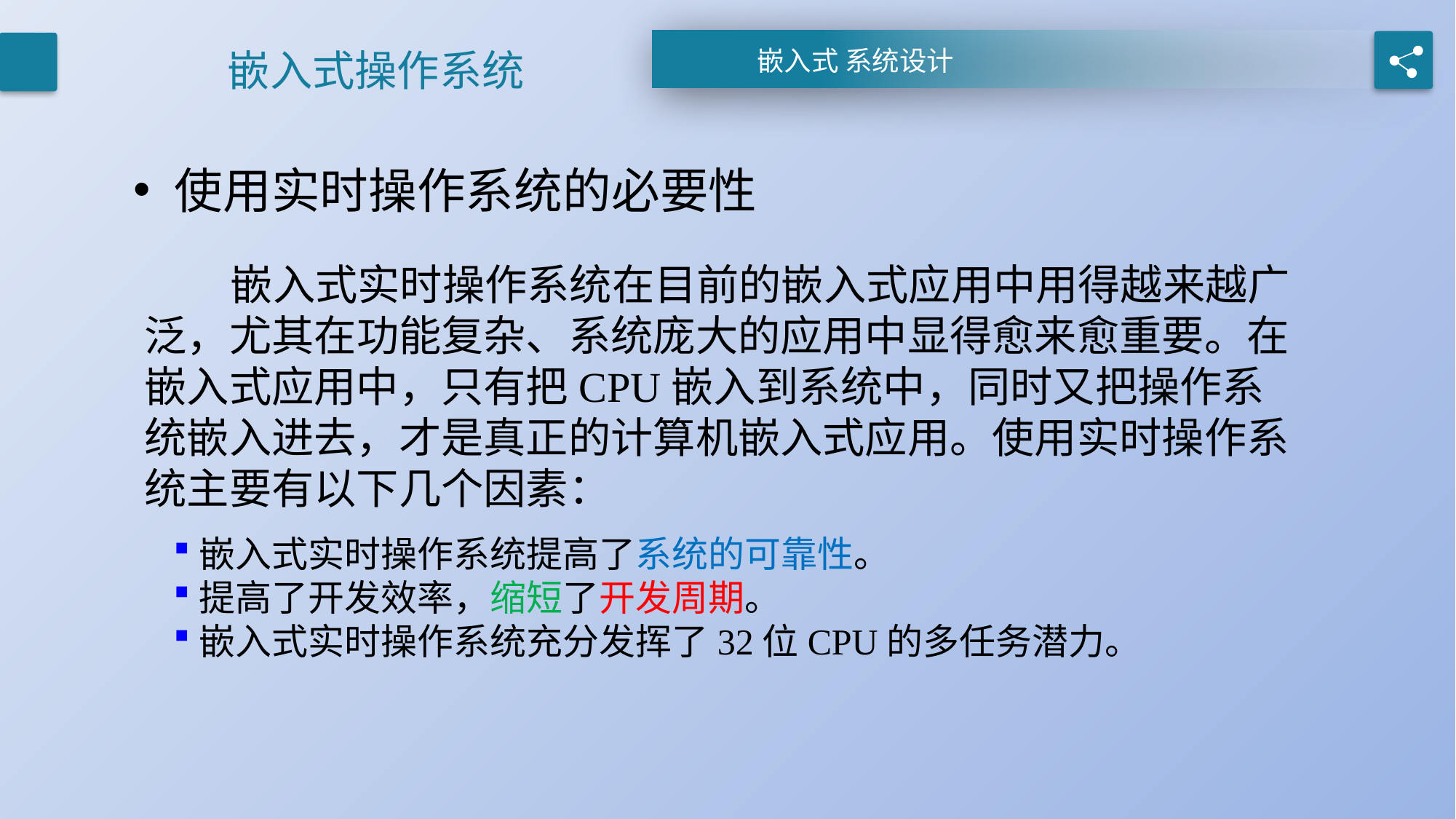

# 嵌入式操作系统
使用实时操作系统的必要性
        嵌入式实时操作系统在目前的嵌入式应用中用得越来越广泛，尤其在功能复杂、系统庞大的应用中显得愈来愈重要。在嵌入式应用中，只有把CPU嵌入到系统中，同时又把操作系统嵌入进去，才是真正的计算机嵌入式应用。使用实时操作系统主要有以下几个因素：

嵌入式实时操作系统提高了系统的可靠性。
提高了开发效率，缩短了开发周期。
嵌入式实时操作系统充分发挥了32位CPU的多任务潜力。